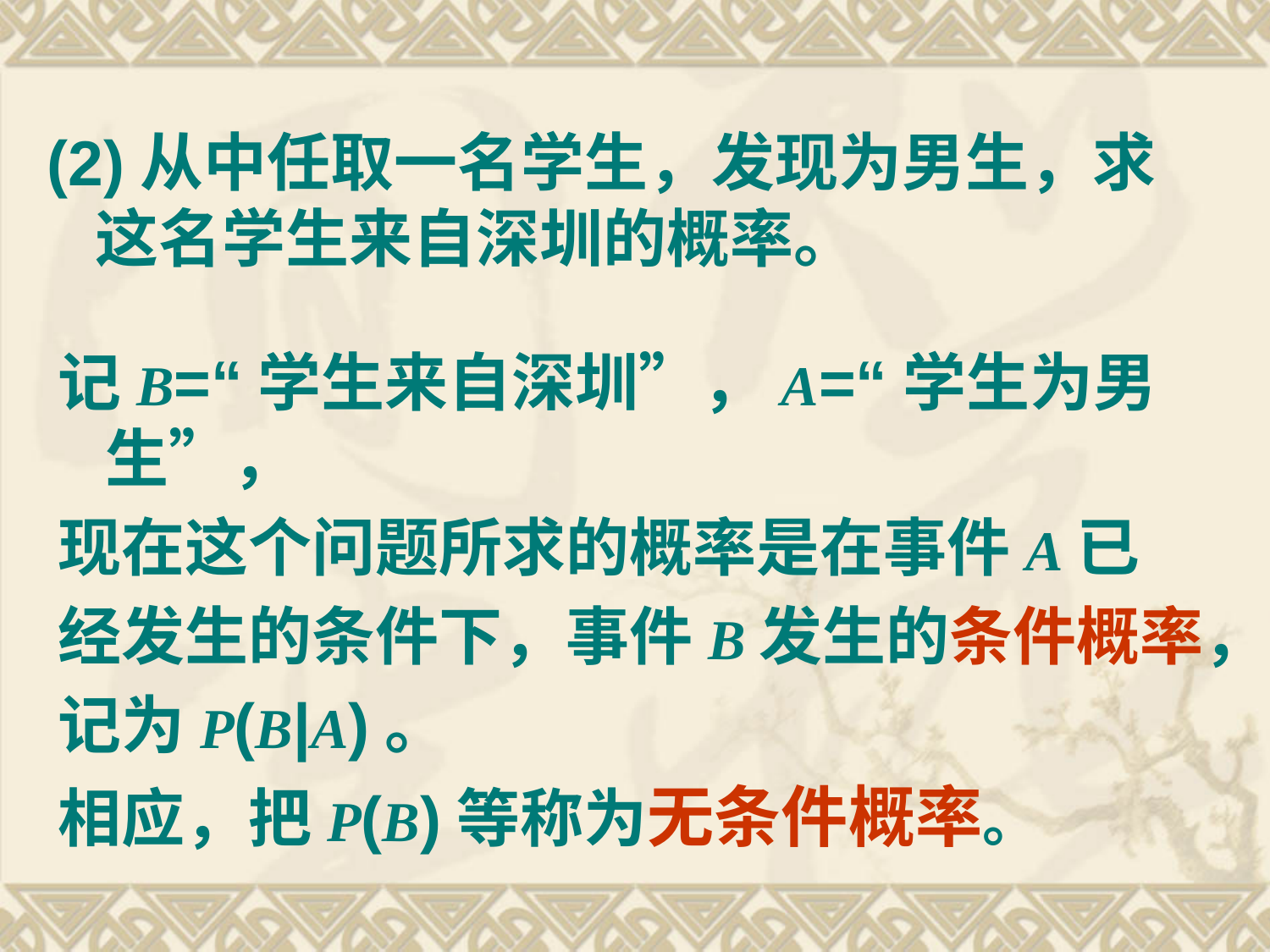

(2)从中任取一名学生，发现为男生，求这名学生来自深圳的概率。
记B=“学生来自深圳”，A=“学生为男生”，
现在这个问题所求的概率是在事件A已
经发生的条件下，事件B发生的条件概率，
记为P(B|A)。
相应，把P(B)等称为无条件概率。